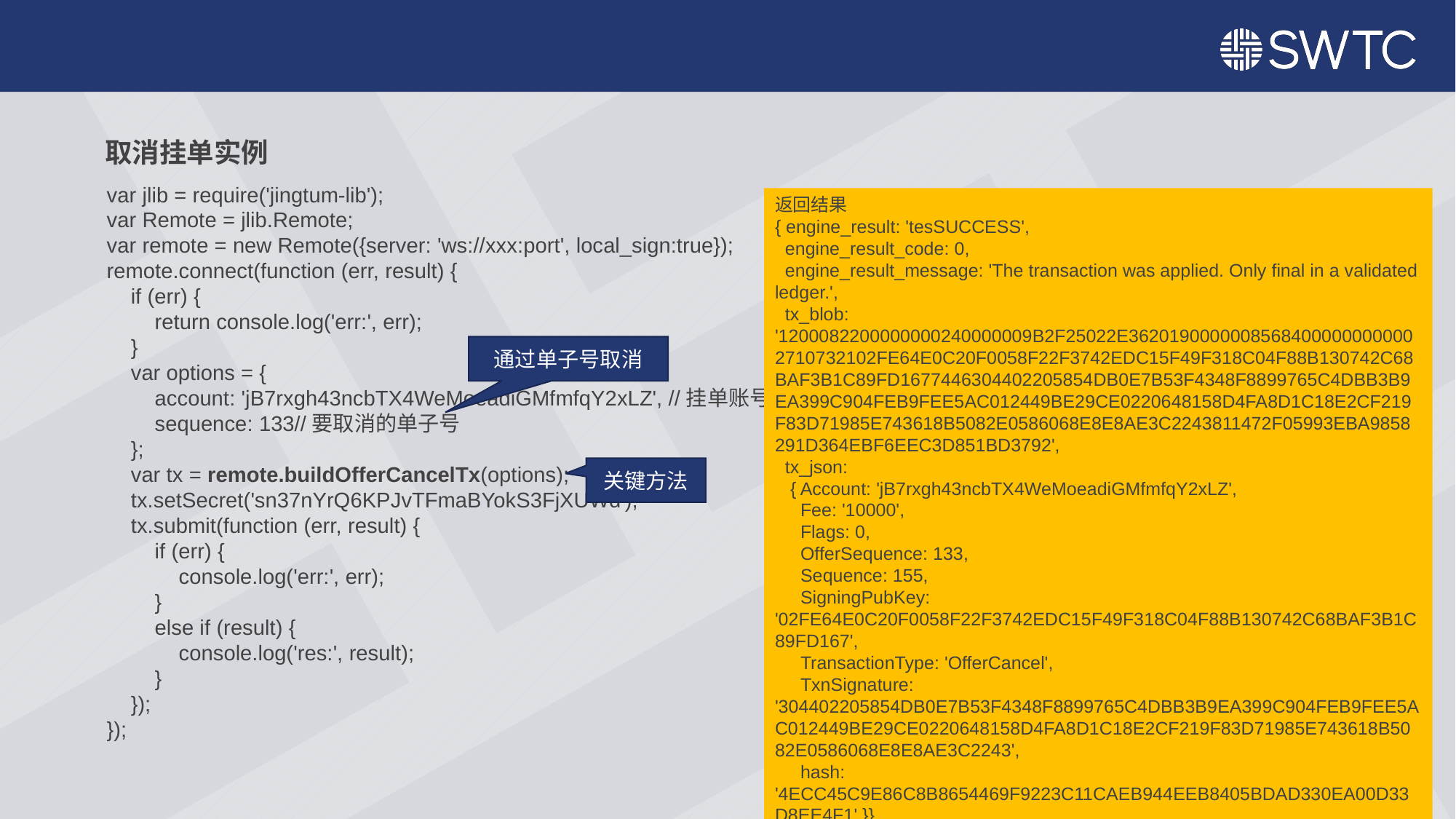

取消挂单实例
var jlib = require('jingtum-lib');
var Remote = jlib.Remote;
var remote = new Remote({server: 'ws://xxx:port', local_sign:true});
remote.connect(function (err, result) {
    if (err) {
        return console.log('err:', err);
    }
    var options = {
        account: 'jB7rxgh43ncbTX4WeMoeadiGMfmfqY2xLZ', //挂单账号
        sequence: 133//要取消的单子号
    };
    var tx = remote.buildOfferCancelTx(options);
    tx.setSecret('sn37nYrQ6KPJvTFmaBYokS3FjXUWd');
    tx.submit(function (err, result) {
        if (err) {
            console.log('err:', err);
        }
        else if (result) {
            console.log('res:', result);
        }
    });
});
返回结果
{ engine_result: 'tesSUCCESS',
  engine_result_code: 0,
  engine_result_message: 'The transaction was applied. Only final in a validated ledger.',
  tx_blob: '1200082200000000240000009B2F25022E36201900000085684000000000002710732102FE64E0C20F0058F22F3742EDC15F49F318C04F88B130742C68BAF3B1C89FD1677446304402205854DB0E7B53F4348F8899765C4DBB3B9EA399C904FEB9FEE5AC012449BE29CE0220648158D4FA8D1C18E2CF219F83D71985E743618B5082E0586068E8E8AE3C2243811472F05993EBA9858291D364EBF6EEC3D851BD3792',
  tx_json:
   { Account: 'jB7rxgh43ncbTX4WeMoeadiGMfmfqY2xLZ',
     Fee: '10000',
     Flags: 0,
     OfferSequence: 133,
     Sequence: 155,
     SigningPubKey: '02FE64E0C20F0058F22F3742EDC15F49F318C04F88B130742C68BAF3B1C89FD167',
     TransactionType: 'OfferCancel',
     TxnSignature: '304402205854DB0E7B53F4348F8899765C4DBB3B9EA399C904FEB9FEE5AC012449BE29CE0220648158D4FA8D1C18E2CF219F83D71985E743618B5082E0586068E8E8AE3C2243',
     hash: '4ECC45C9E86C8B8654469F9223C11CAEB944EEB8405BDAD330EA00D33D8EE4F1' }}
通过单子号取消
关键方法